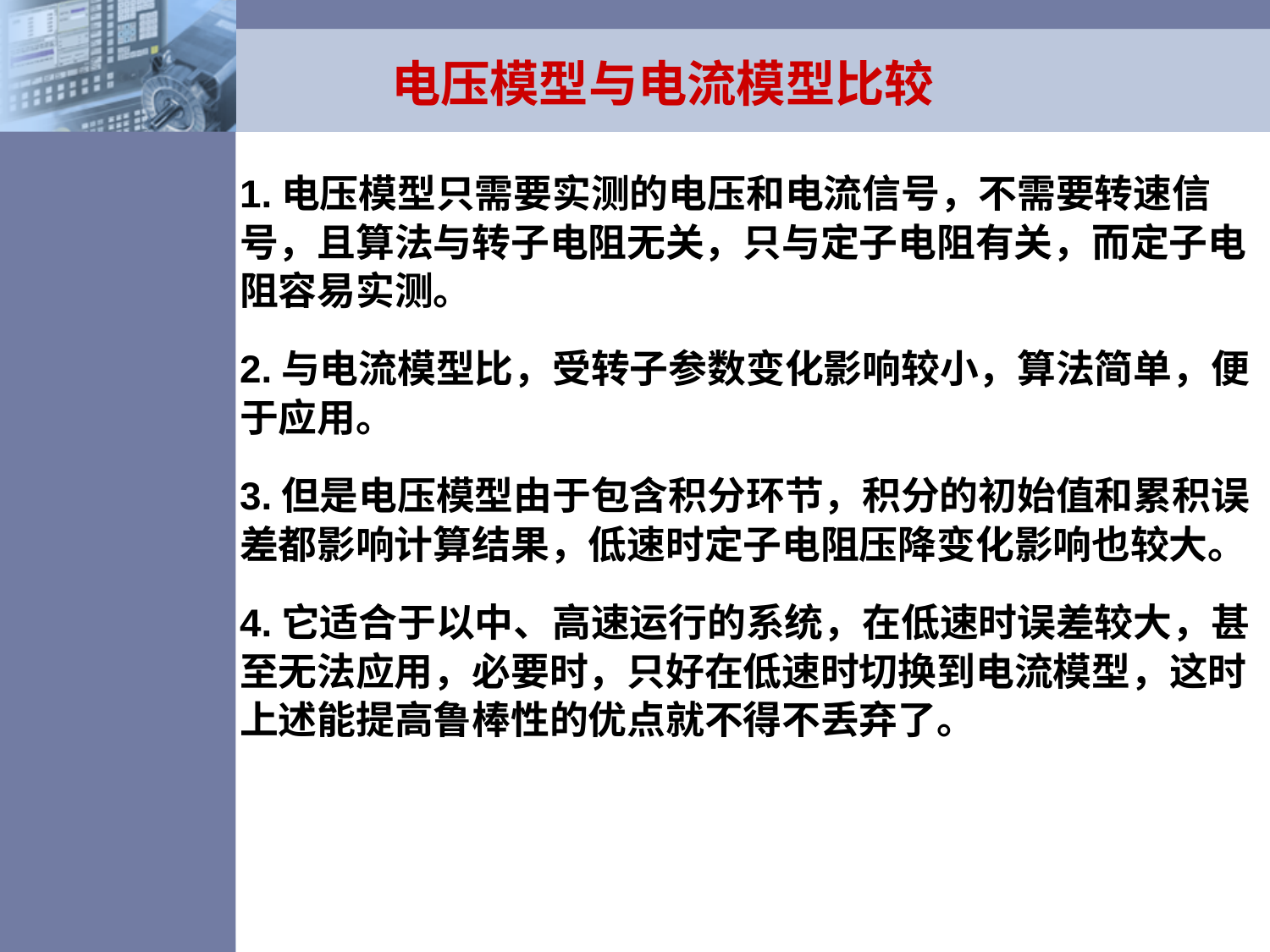

# 电压模型与电流模型比较
1.电压模型只需要实测的电压和电流信号，不需要转速信号，且算法与转子电阻无关，只与定子电阻有关，而定子电阻容易实测。
2.与电流模型比，受转子参数变化影响较小，算法简单，便于应用。
3.但是电压模型由于包含积分环节，积分的初始值和累积误差都影响计算结果，低速时定子电阻压降变化影响也较大。
4.它适合于以中、高速运行的系统，在低速时误差较大，甚至无法应用，必要时，只好在低速时切换到电流模型，这时上述能提高鲁棒性的优点就不得不丢弃了。